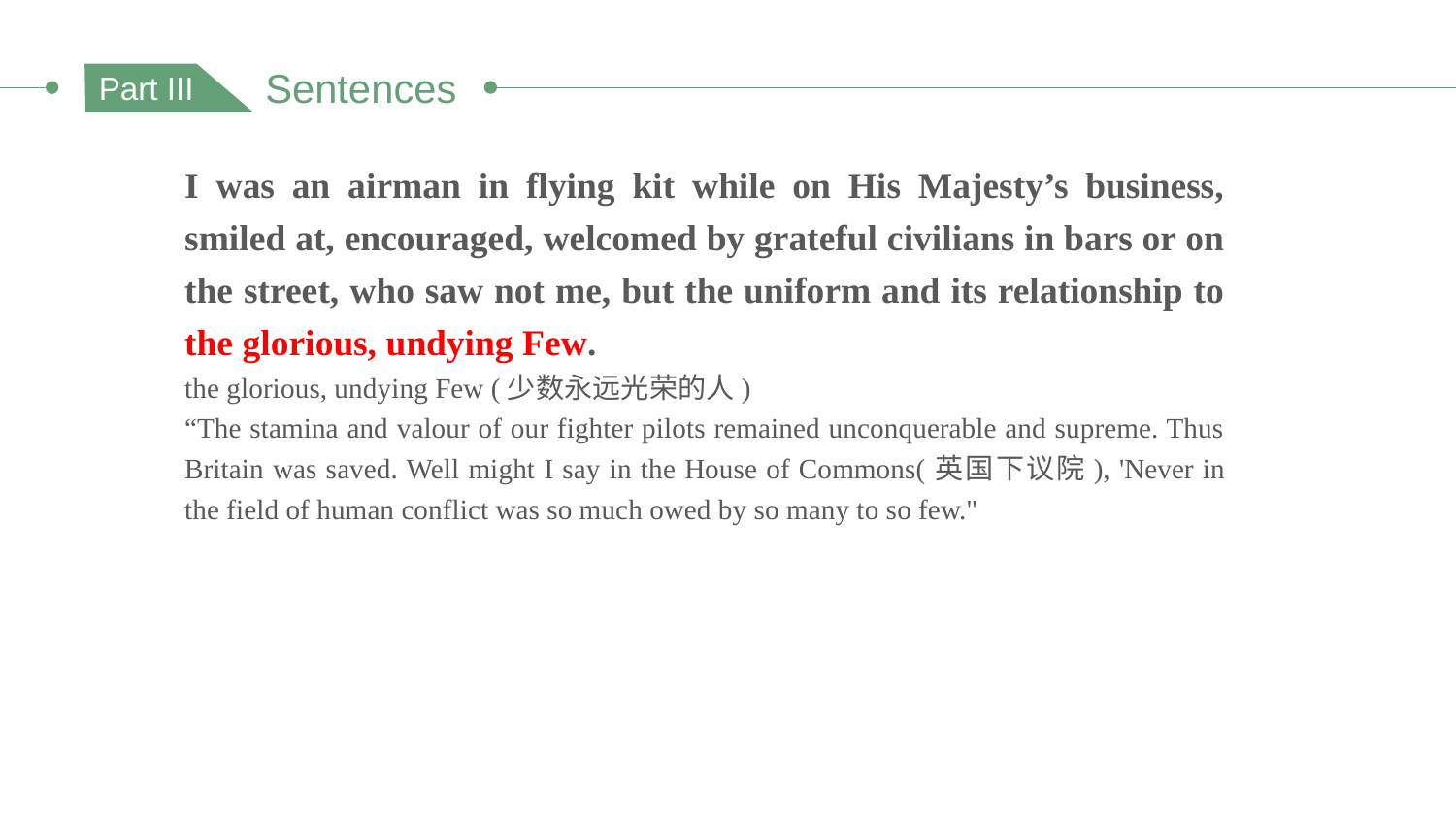

Sentences

Part III

I was an airman in flying kit while on His Majesty’s business, smiled at, encouraged, welcomed by grateful civilians in bars or on the street, who saw not me, but the uniform and its relationship to the glorious, undying Few.
the glorious, undying Few (少数永远光荣的人)
“The stamina and valour of our fighter pilots remained unconquerable and supreme. Thus Britain was saved. Well might I say in the House of Commons(英国下议院), 'Never in the field of human conflict was so much owed by so many to so few."